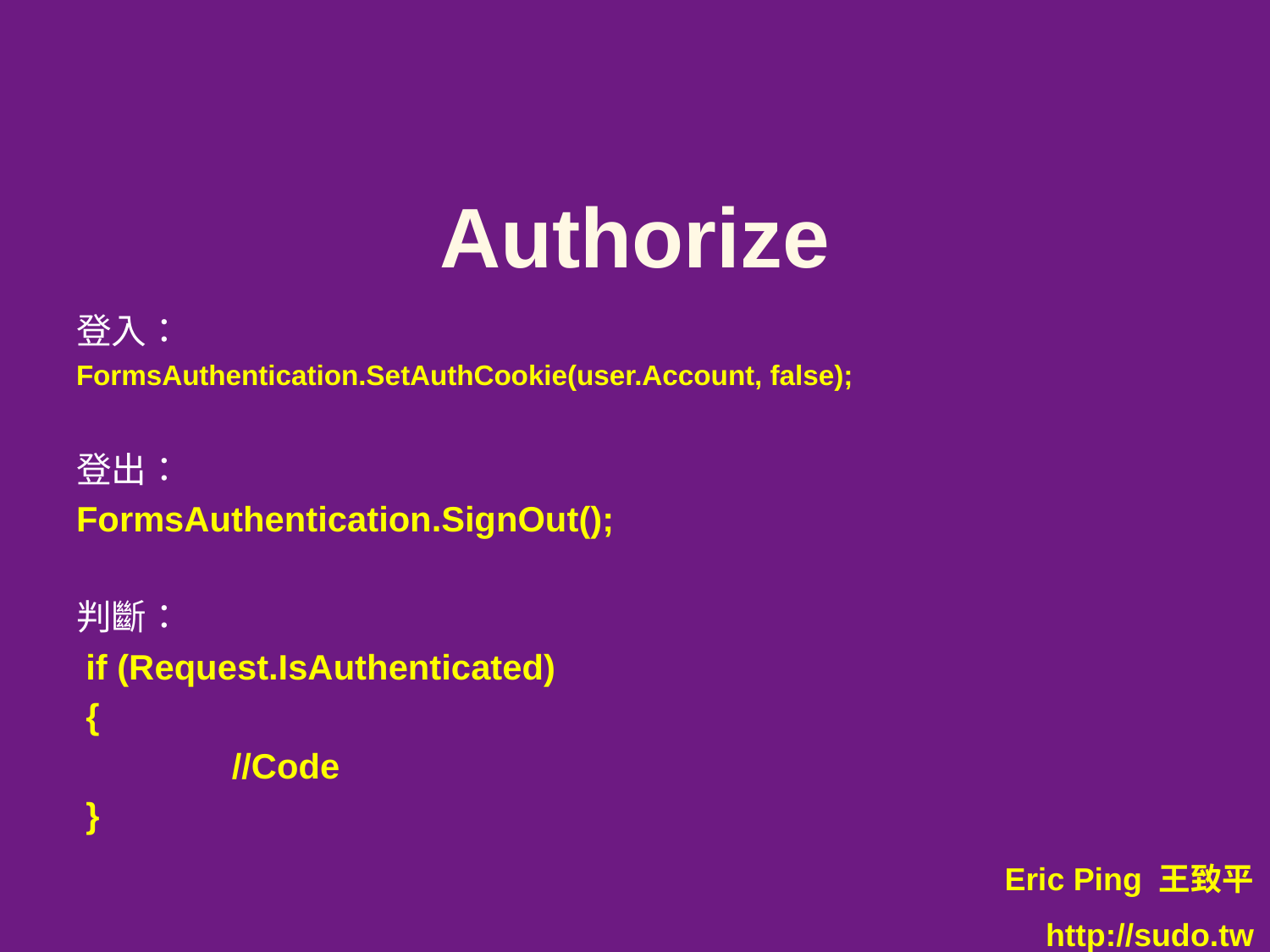

# Authorize
登入：
FormsAuthentication.SetAuthCookie(user.Account, false);

登出：
FormsAuthentication.SignOut();

判斷：
 if (Request.IsAuthenticated)
 {
                //Code
 }